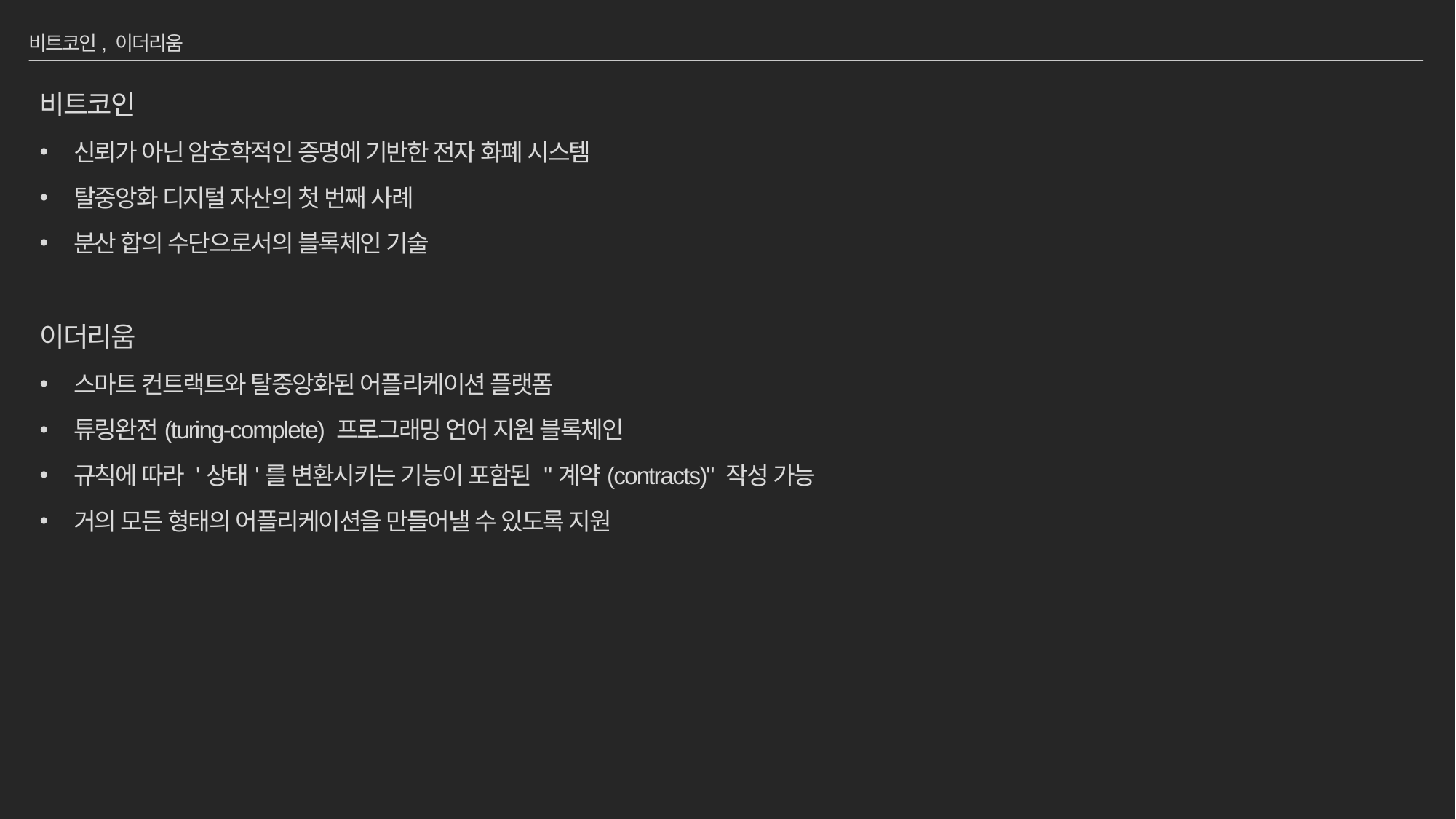

# 비트코인, 이더리움
비트코인
신뢰가 아닌 암호학적인 증명에 기반한 전자 화폐 시스템
탈중앙화 디지털 자산의 첫 번째 사례
분산 합의 수단으로서의 블록체인 기술

이더리움
스마트 컨트랙트와 탈중앙화된 어플리케이션 플랫폼
튜링완전(turing-complete) 프로그래밍 언어 지원 블록체인
규칙에 따라 '상태'를 변환시키는 기능이 포함된 "계약(contracts)" 작성 가능
거의 모든 형태의 어플리케이션을 만들어낼 수 있도록 지원